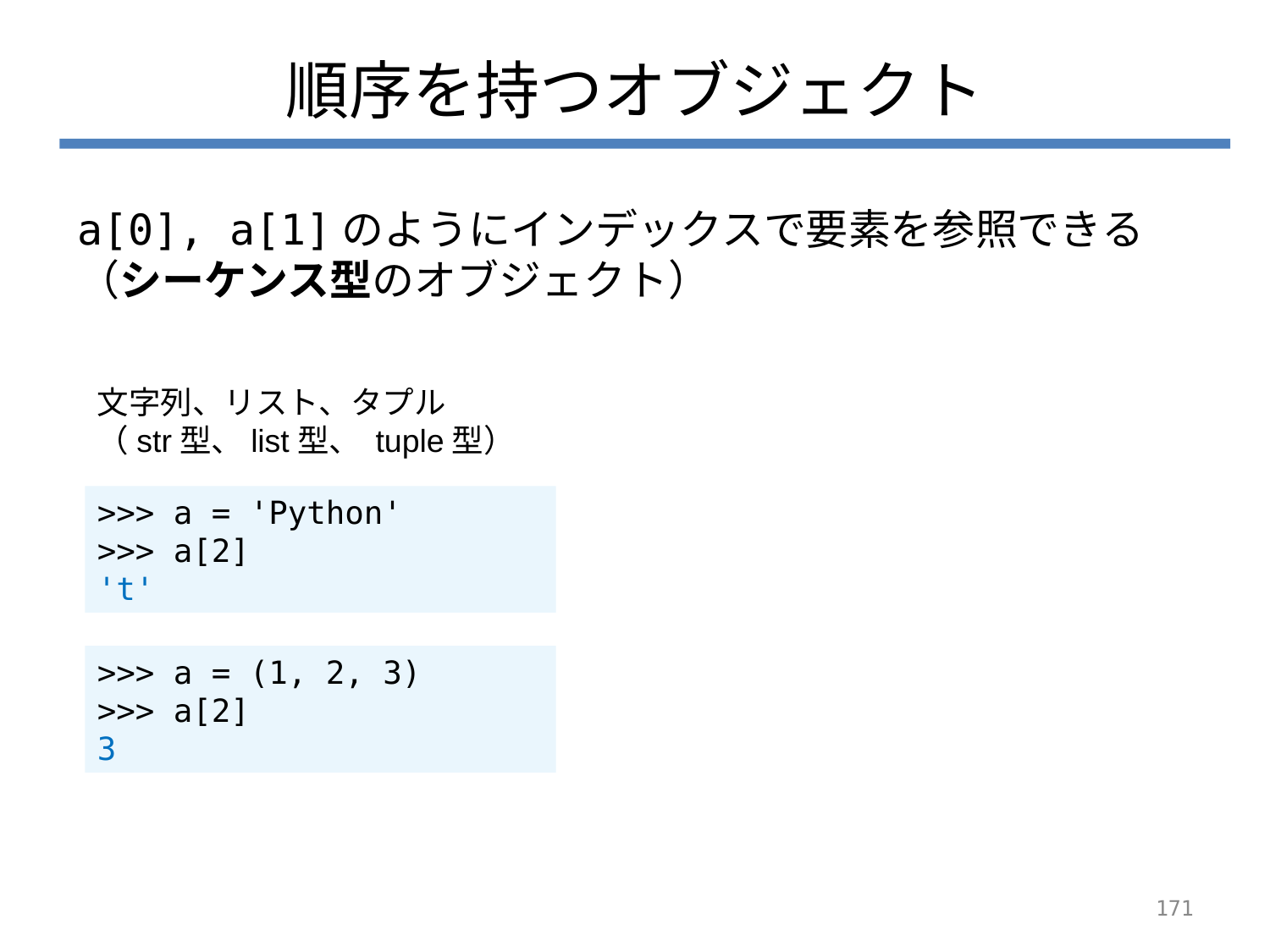

# 順序を持つオブジェクト
a[0], a[1]のようにインデックスで要素を参照できる
（シーケンス型のオブジェクト）
文字列、リスト、タプル
（str型、list型、 tuple型）
>>> a = 'Python'
>>> a[2]
't'
>>> a = (1, 2, 3)
>>> a[2]
3
171